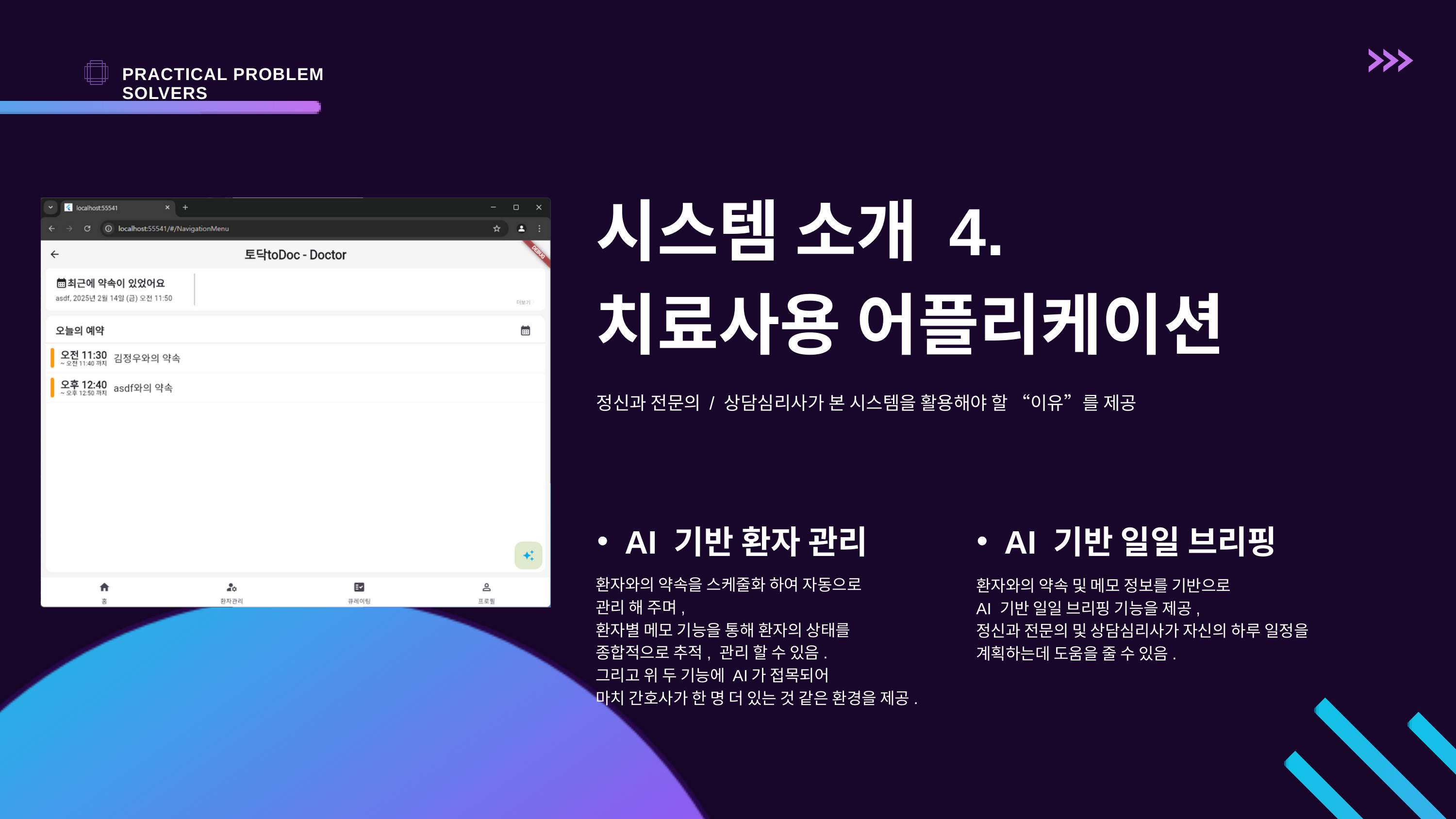

PRACTICAL PROBLEM SOLVERS

시스템 소개 4.
치료사용 어플리케이션

정신과 전문의 / 상담심리사가 본 시스템을 활용해야 할 “이유”를 제공
AI 기반 환자 관리
AI 기반 일일 브리핑
환자와의 약속을 스케줄화 하여 자동으로
관리 해 주며,
환자별 메모 기능을 통해 환자의 상태를
종합적으로 추적, 관리 할 수 있음.
그리고 위 두 기능에 AI가 접목되어
마치 간호사가 한 명 더 있는 것 같은 환경을 제공.
환자와의 약속 및 메모 정보를 기반으로
AI 기반 일일 브리핑 기능을 제공,
정신과 전문의 및 상담심리사가 자신의 하루 일정을
계획하는데 도움을 줄 수 있음.